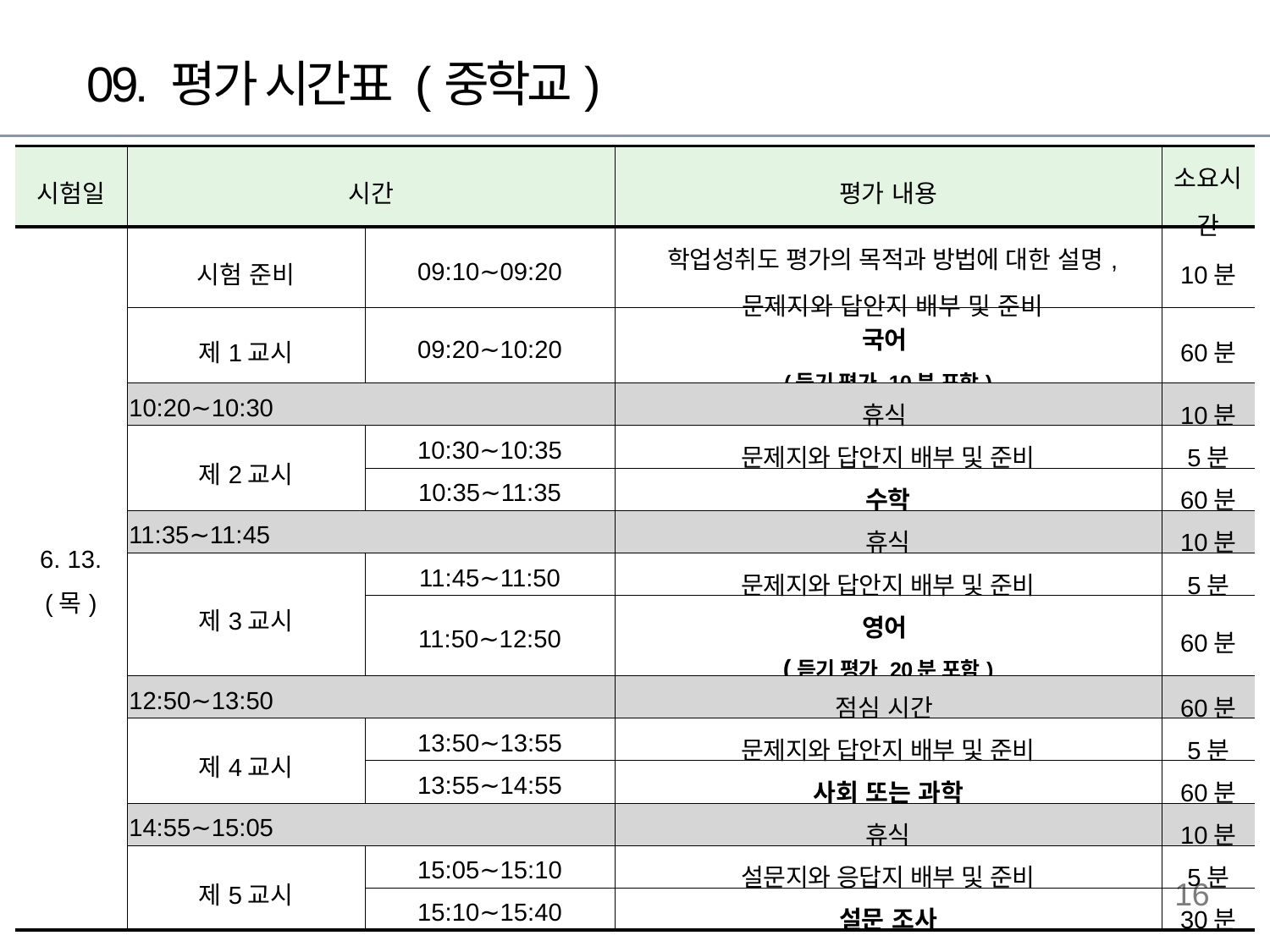

09. 평가 시간표 (중학교)
| 시험일 | 시간 |  | 평가 내용 | 소요시간 |
| --- | --- | --- | --- | --- |
| 6. 13. (목) | 시험 준비 | 09:10∼09:20 | 학업성취도 평가의 목적과 방법에 대한 설명, 문제지와 답안지 배부 및 준비 | 10분 |
|  | 제1교시 | 09:20∼10:20 | 국어 (듣기 평가 10분 포함) | 60분 |
|  | 10:20∼10:30 |  | 휴식 | 10분 |
|  | 제2교시 | 10:30∼10:35 | 문제지와 답안지 배부 및 준비 | 5분 |
|  |  | 10:35∼11:35 | 수학 | 60분 |
|  | 11:35∼11:45 |  | 휴식 | 10분 |
|  | 제3교시 | 11:45∼11:50 | 문제지와 답안지 배부 및 준비 | 5분 |
|  |  | 11:50∼12:50 | 영어 (듣기 평가 20분 포함) | 60분 |
|  | 12:50∼13:50 |  | 점심 시간 | 60분 |
|  | 제4교시 | 13:50∼13:55 | 문제지와 답안지 배부 및 준비 | 5분 |
|  |  | 13:55∼14:55 | 사회 또는 과학 | 60분 |
|  | 14:55∼15:05 |  | 휴식 | 10분 |
|  | 제5교시 | 15:05∼15:10 | 설문지와 응답지 배부 및 준비 | 5분 |
|  |  | 15:10∼15:40 | 설문 조사 | 30분 |

16